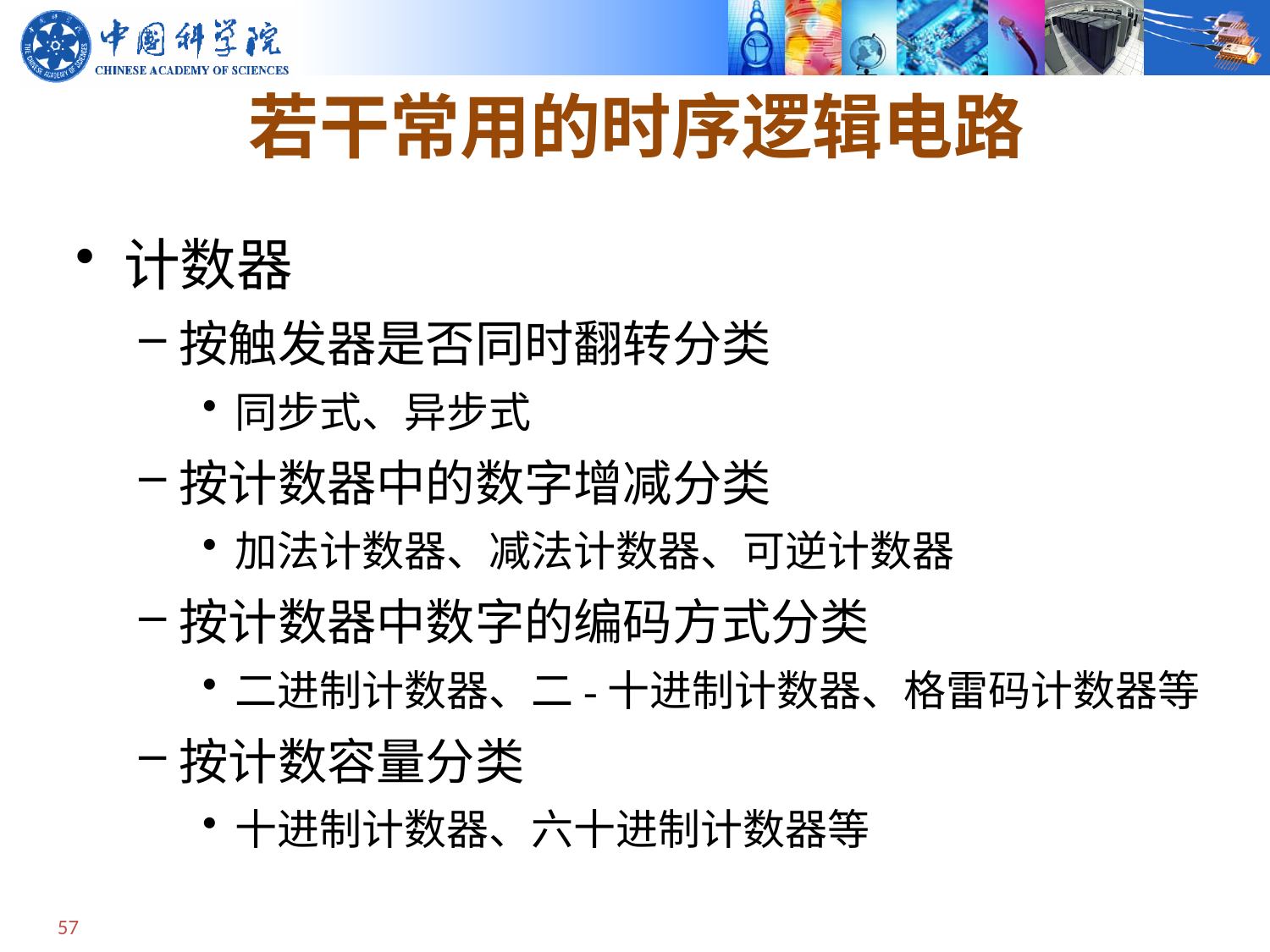

# 若干常用的时序逻辑电路
计数器
按触发器是否同时翻转分类
同步式、异步式
按计数器中的数字增减分类
加法计数器、减法计数器、可逆计数器
按计数器中数字的编码方式分类
二进制计数器、二-十进制计数器、格雷码计数器等
按计数容量分类
十进制计数器、六十进制计数器等